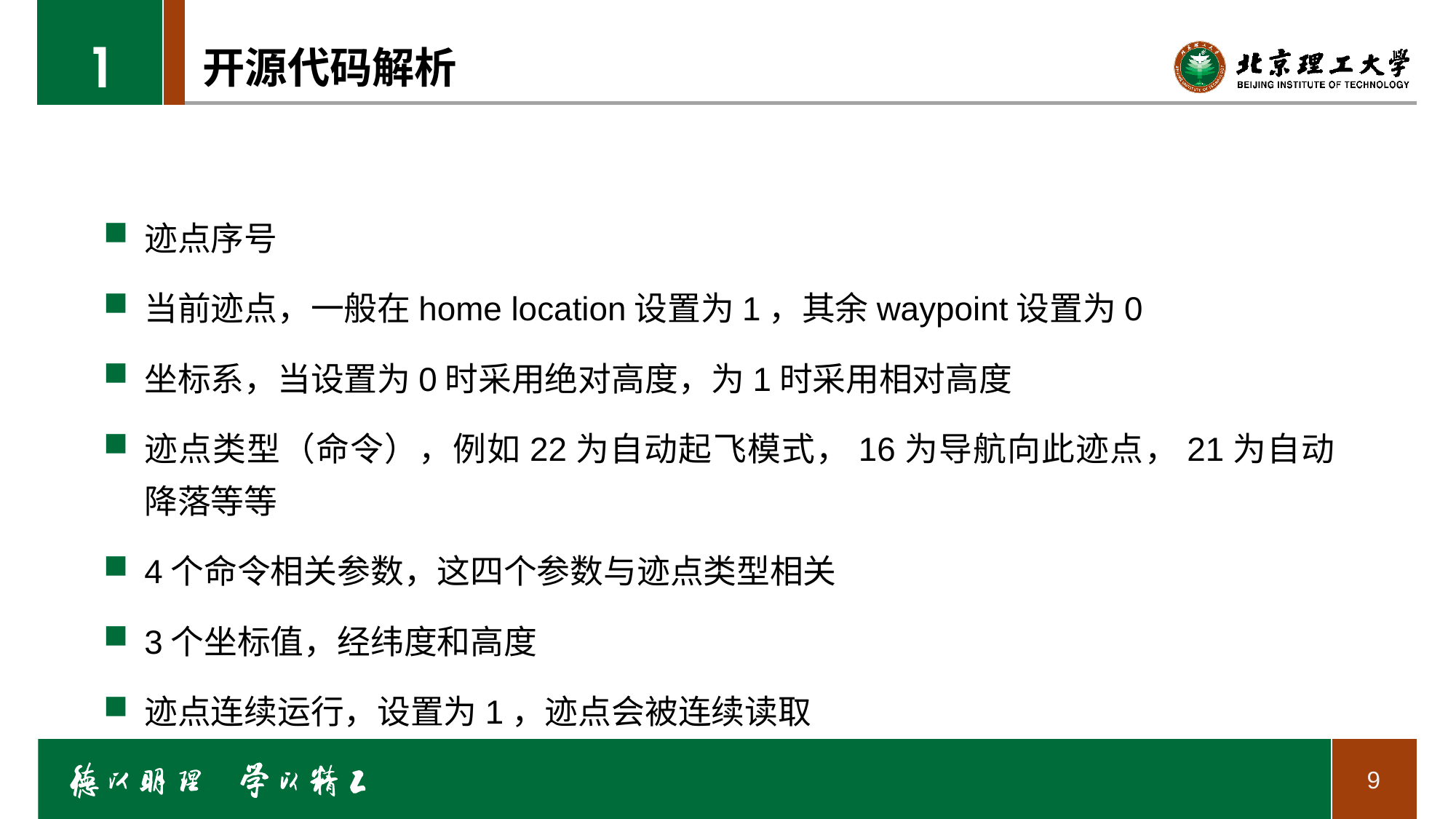

1
# 开源代码解析
迹点序号
当前迹点，一般在home location设置为1，其余waypoint设置为0
坐标系，当设置为0时采用绝对高度，为1时采用相对高度
迹点类型（命令），例如22为自动起飞模式，16为导航向此迹点，21为自动降落等等
4个命令相关参数，这四个参数与迹点类型相关
3个坐标值，经纬度和高度
迹点连续运行，设置为1，迹点会被连续读取